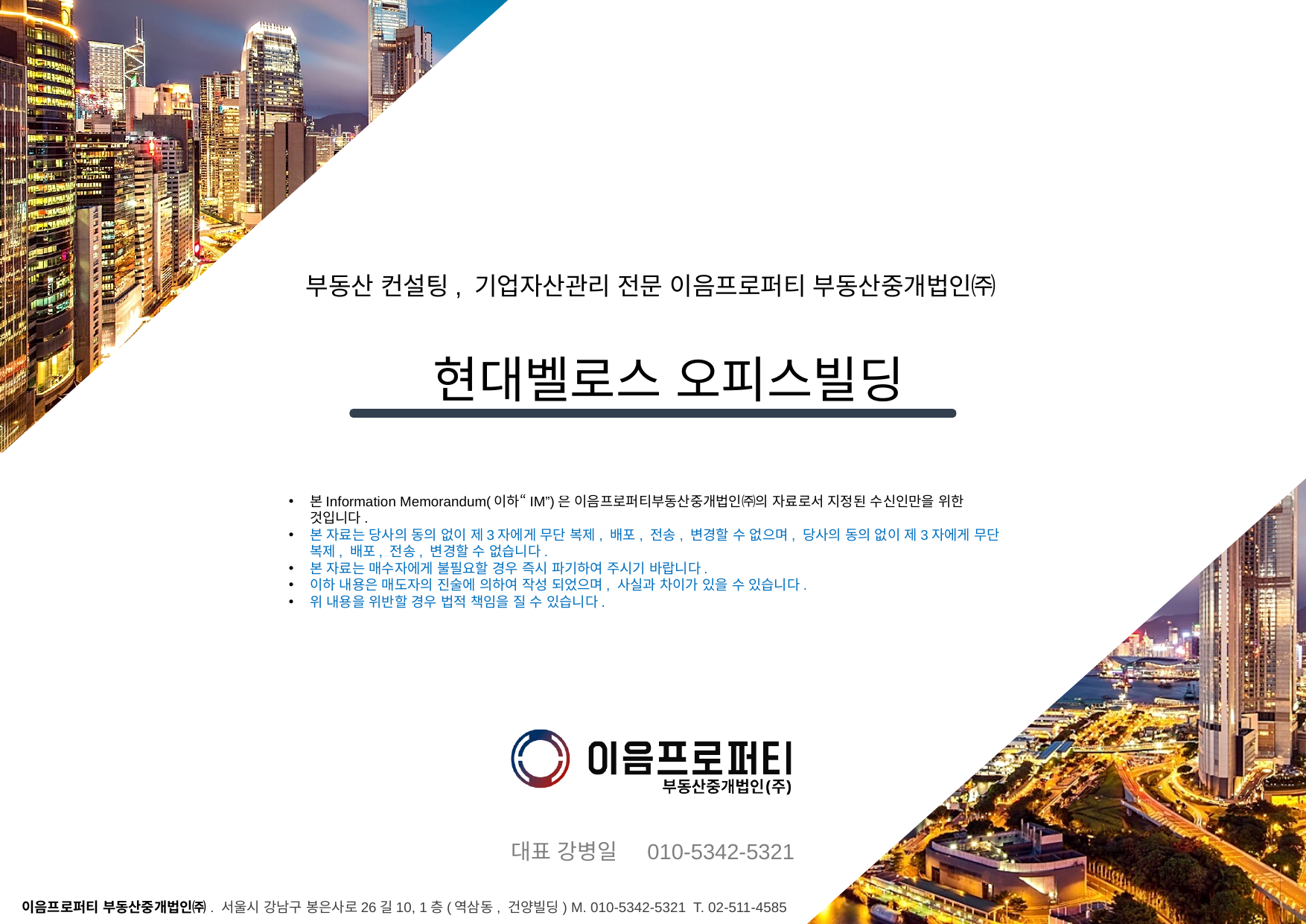

현대벨로스 오피스빌딩
매각금액 : 1,515억원
아나하 빌딩중개법인 전속
대표 강병일    010-5342-5321